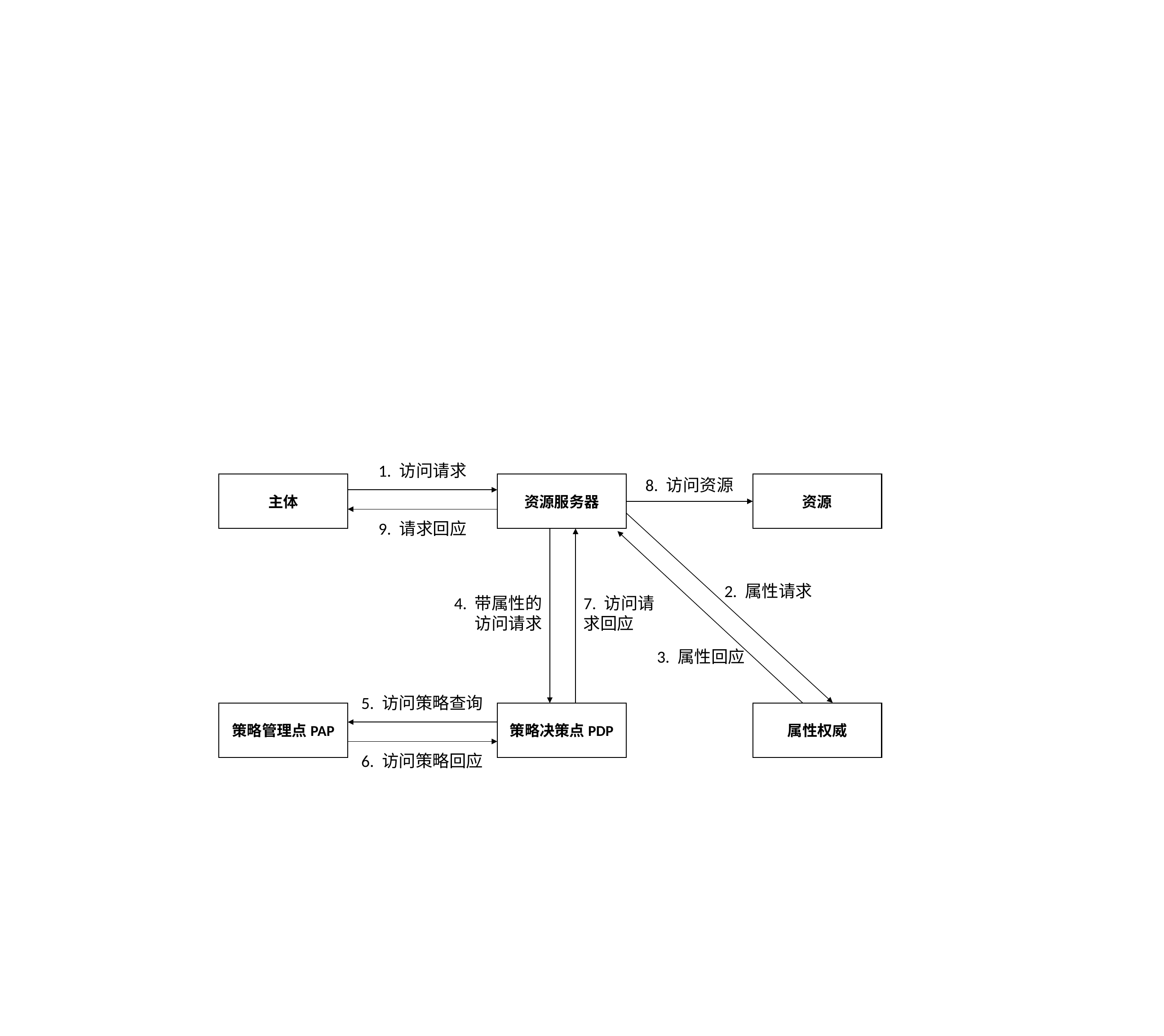

1. 访问请求
8. 访问资源
主体
资源服务器
资源
9. 请求回应
2. 属性请求
4. 带属性的
访问请求
7. 访问请
求回应
3. 属性回应
5. 访问策略查询
策略管理点PAP
策略决策点PDP
属性权威
6. 访问策略回应